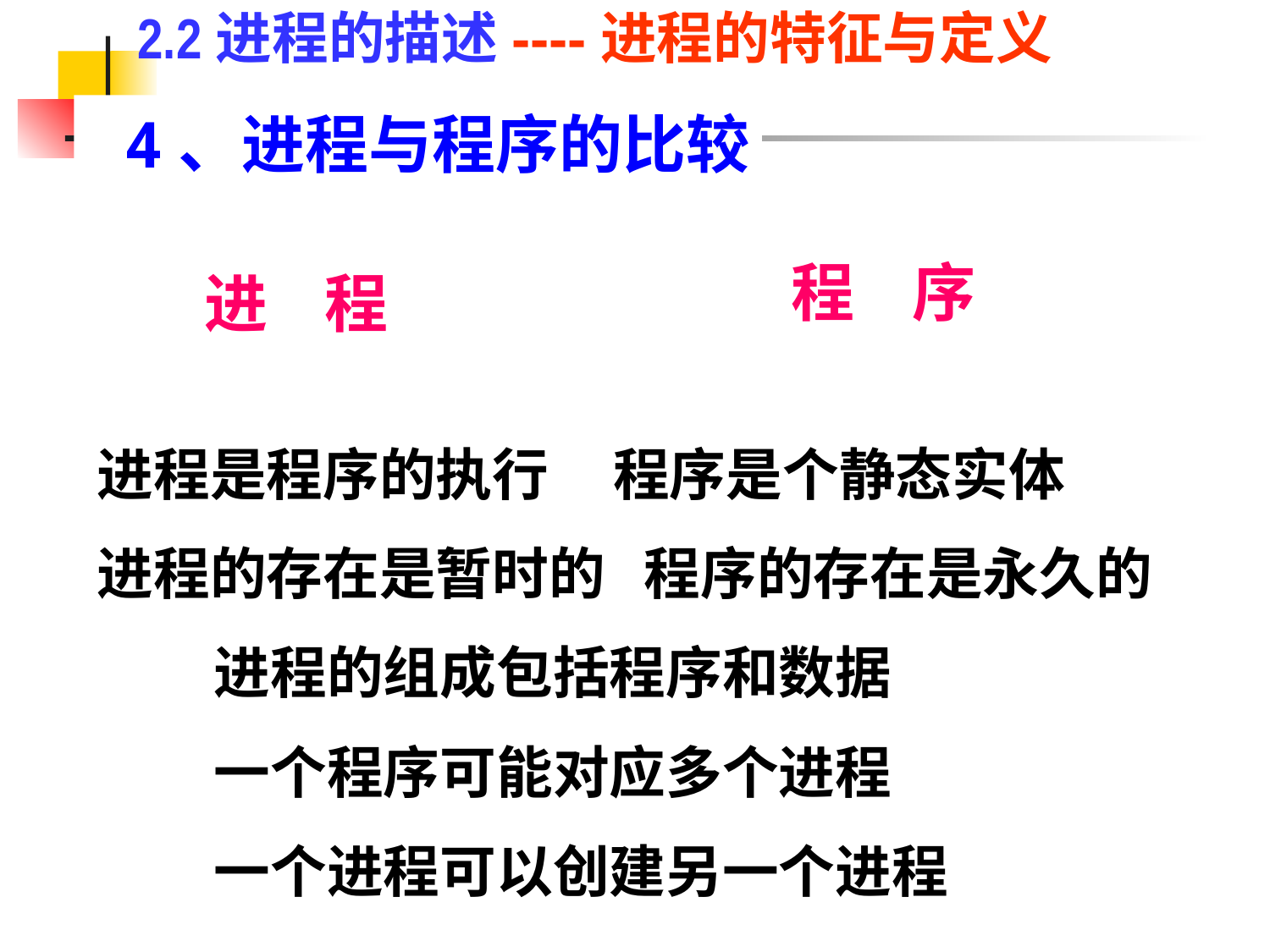

2.2进程的描述----进程的特征与定义
 4、进程与程序的比较
程    序
进    程
进程是程序的执行     程序是个静态实体
进程的存在是暂时的   程序的存在是永久的
        进程的组成包括程序和数据
        一个程序可能对应多个进程
        一个进程可以创建另一个进程